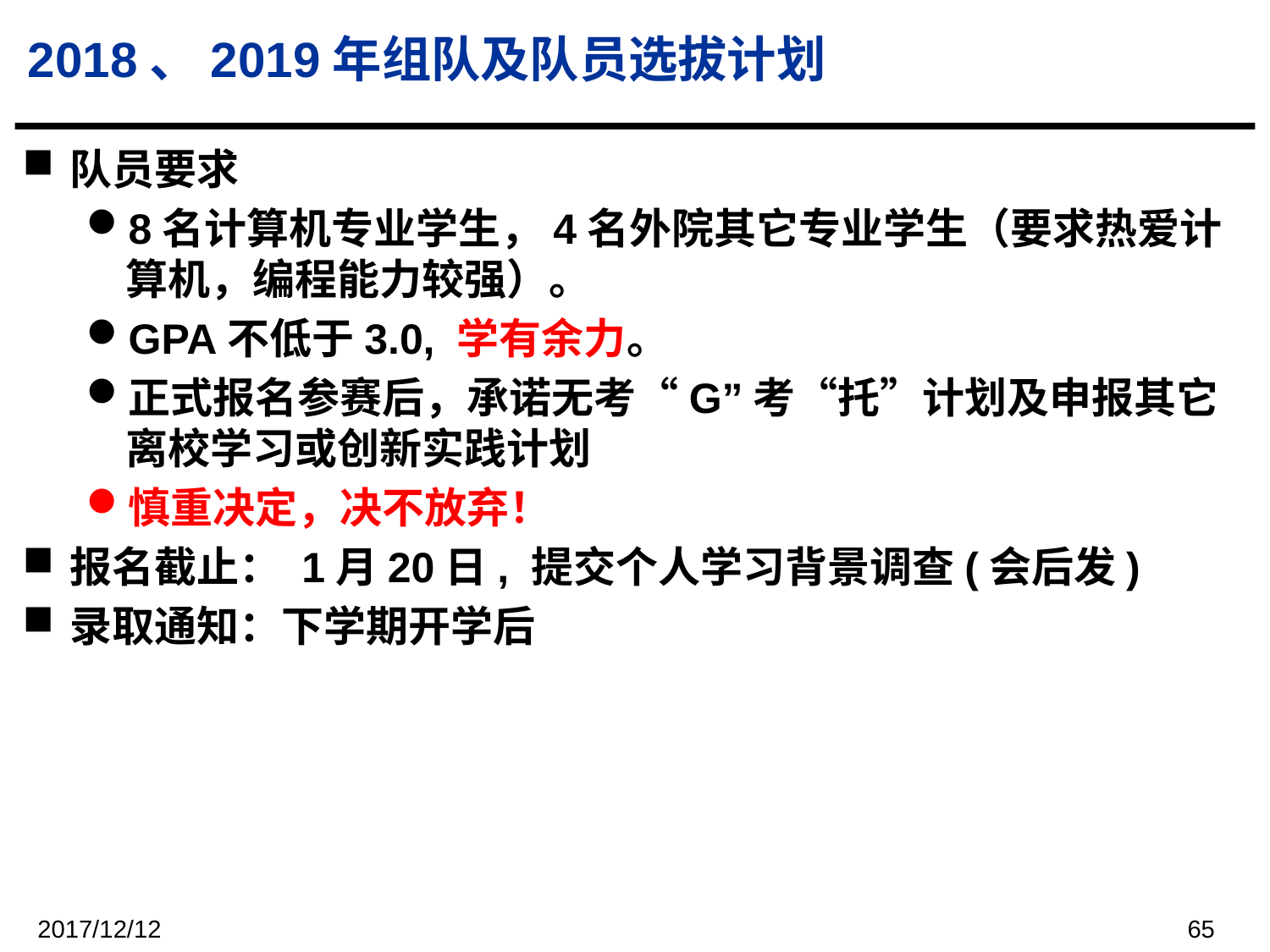

# 2018、2019年组队及队员选拔计划
队员要求
8名计算机专业学生，4名外院其它专业学生（要求热爱计算机，编程能力较强）。
GPA不低于3.0, 学有余力。
正式报名参赛后，承诺无考“G”考“托”计划及申报其它离校学习或创新实践计划
慎重决定，决不放弃！
报名截止： 1月20日, 提交个人学习背景调查(会后发)
录取通知：下学期开学后

2017/12/12
65